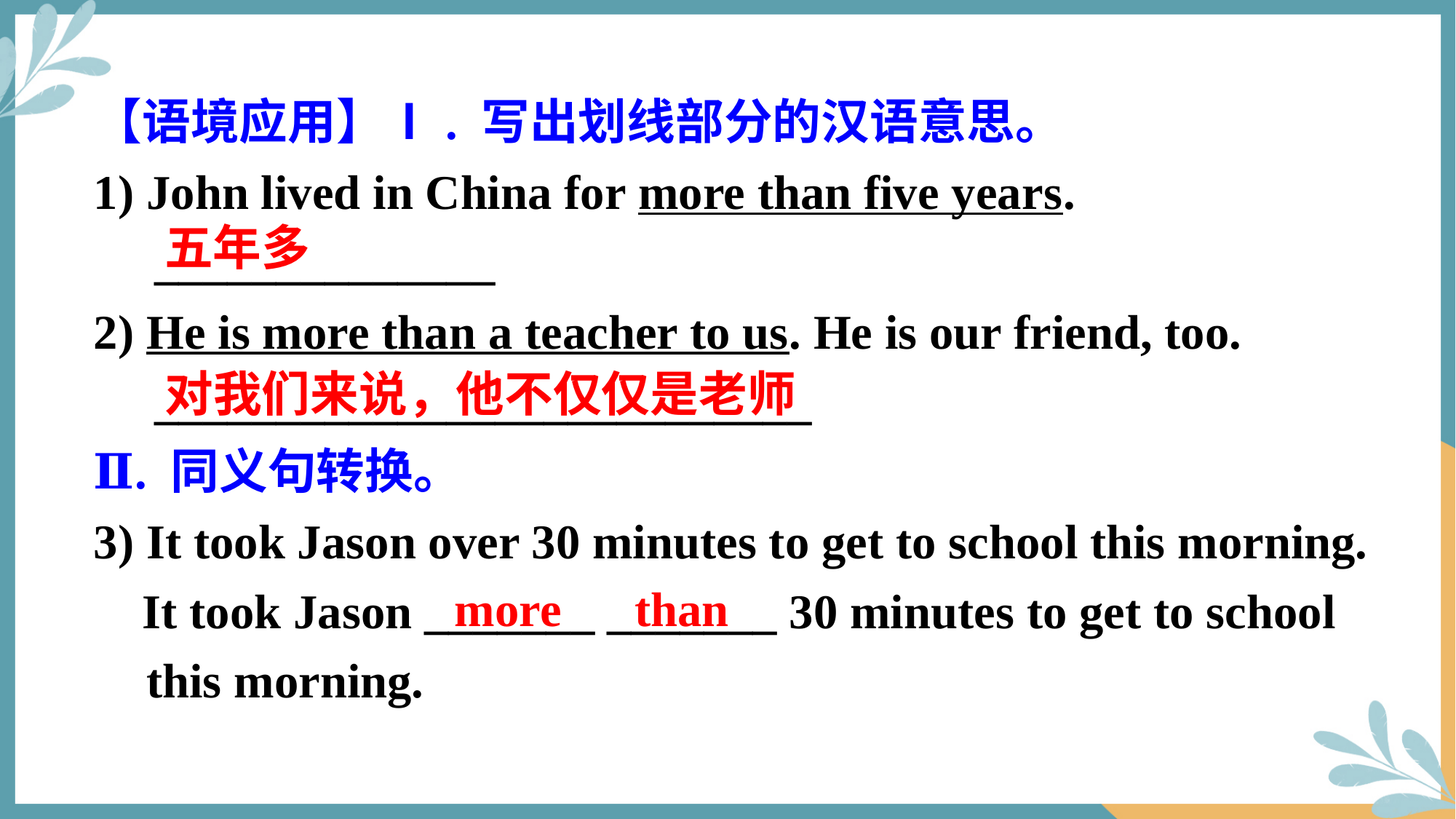

【语境应用】Ⅰ. 写出划线部分的汉语意思。
1) John lived in China for more than five years.
     ______________
2) He is more than a teacher to us. He is our friend, too.
     ___________________________
Ⅱ. 同义句转换。
3) It took Jason over 30 minutes to get to school this morning.
    It took Jason _______ _______ 30 minutes to get to school this morning.
五年多
对我们来说，他不仅仅是老师
more      than